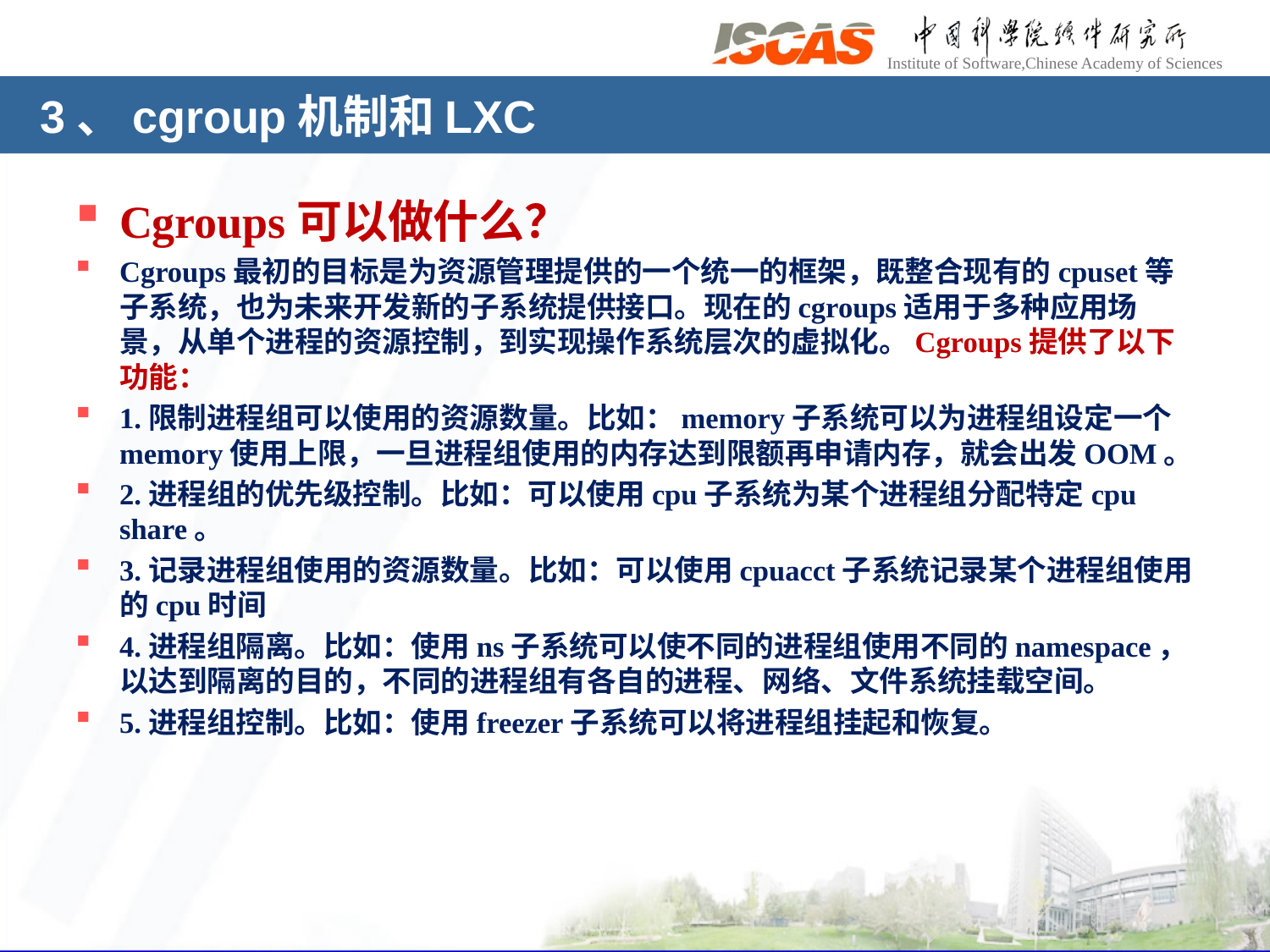

# 3、cgroup机制和LXC
Cgroups可以做什么？
Cgroups最初的目标是为资源管理提供的一个统一的框架，既整合现有的cpuset等子系统，也为未来开发新的子系统提供接口。现在的cgroups适用于多种应用场景，从单个进程的资源控制，到实现操作系统层次的虚拟化。Cgroups提供了以下功能：
1.限制进程组可以使用的资源数量。比如：memory子系统可以为进程组设定一个memory使用上限，一旦进程组使用的内存达到限额再申请内存，就会出发OOM。
2.进程组的优先级控制。比如：可以使用cpu子系统为某个进程组分配特定cpu share。
3.记录进程组使用的资源数量。比如：可以使用cpuacct子系统记录某个进程组使用的cpu时间
4.进程组隔离。比如：使用ns子系统可以使不同的进程组使用不同的namespace，以达到隔离的目的，不同的进程组有各自的进程、网络、文件系统挂载空间。
5.进程组控制。比如：使用freezer子系统可以将进程组挂起和恢复。